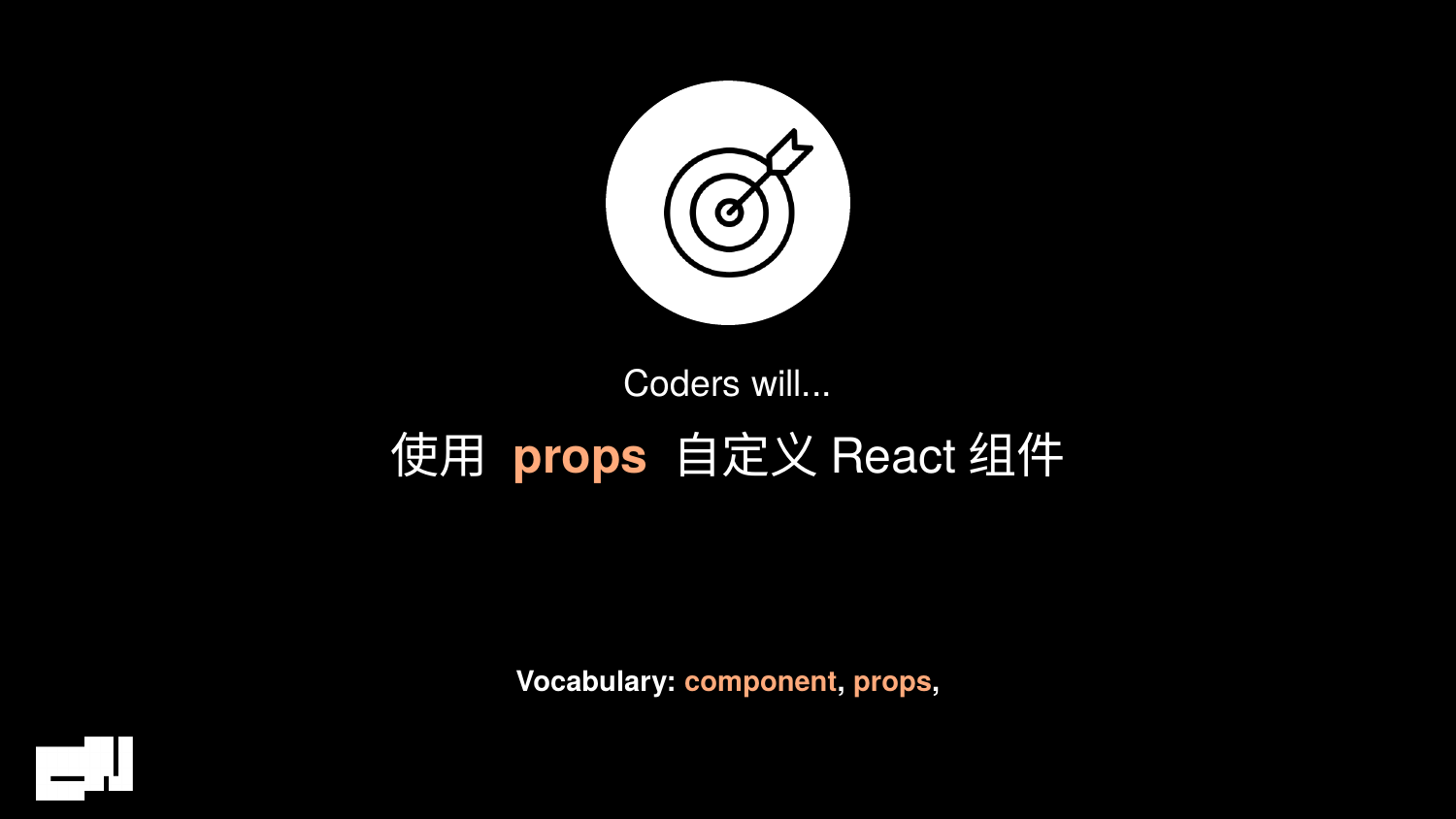

# 使用 props 自定义React组件

Vocabulary: component, props,